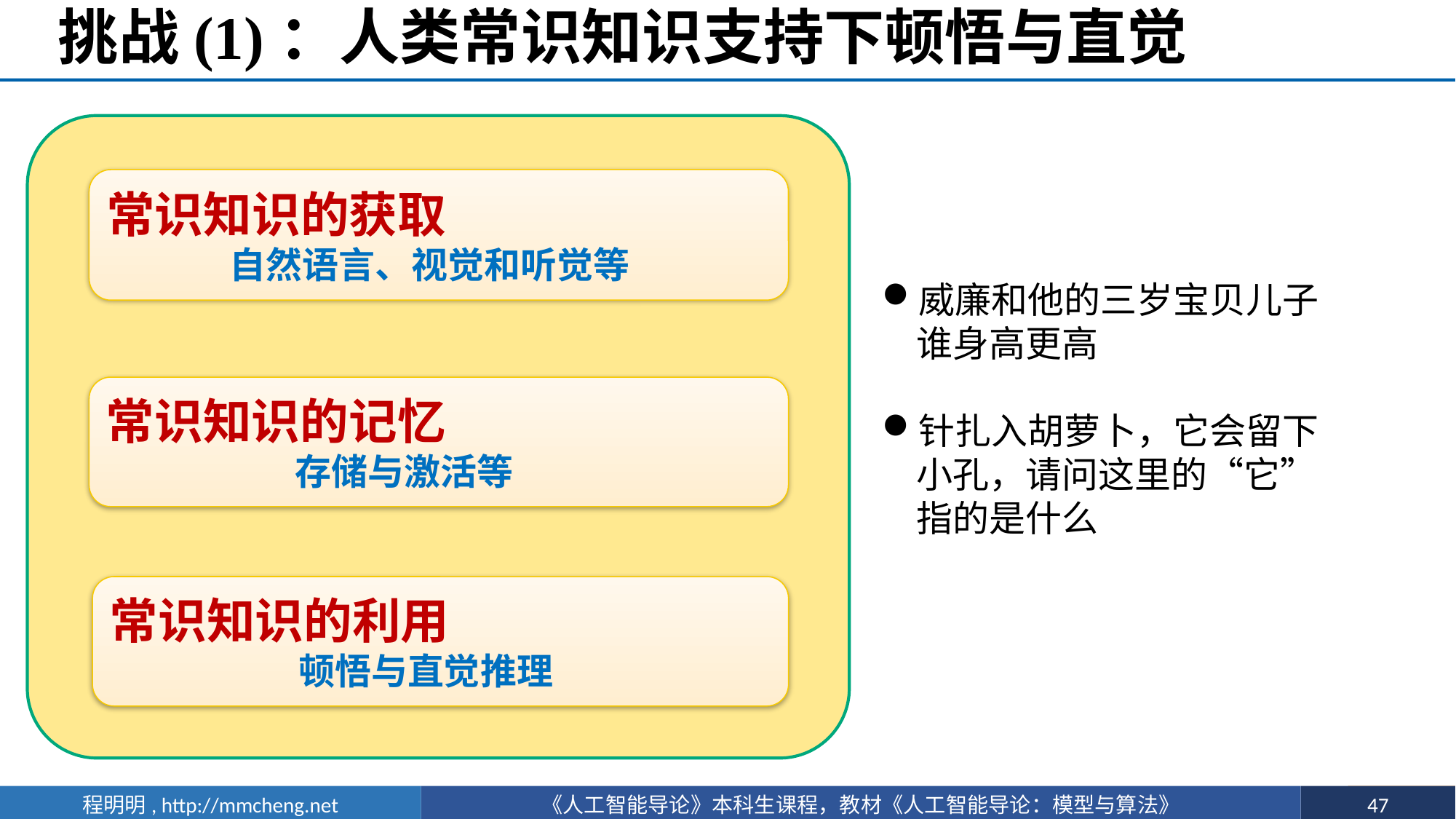

# 挑战(1)：人类常识知识支持下顿悟与直觉

常识知识的获取
              自然语言、视觉和听觉等
威廉和他的三岁宝贝儿子谁身高更高

针扎入胡萝卜，它会留下小孔，请问这里的“它”指的是什么
常识知识的记忆
                      存储与激活等
常识知识的利用
                      顿悟与直觉推理